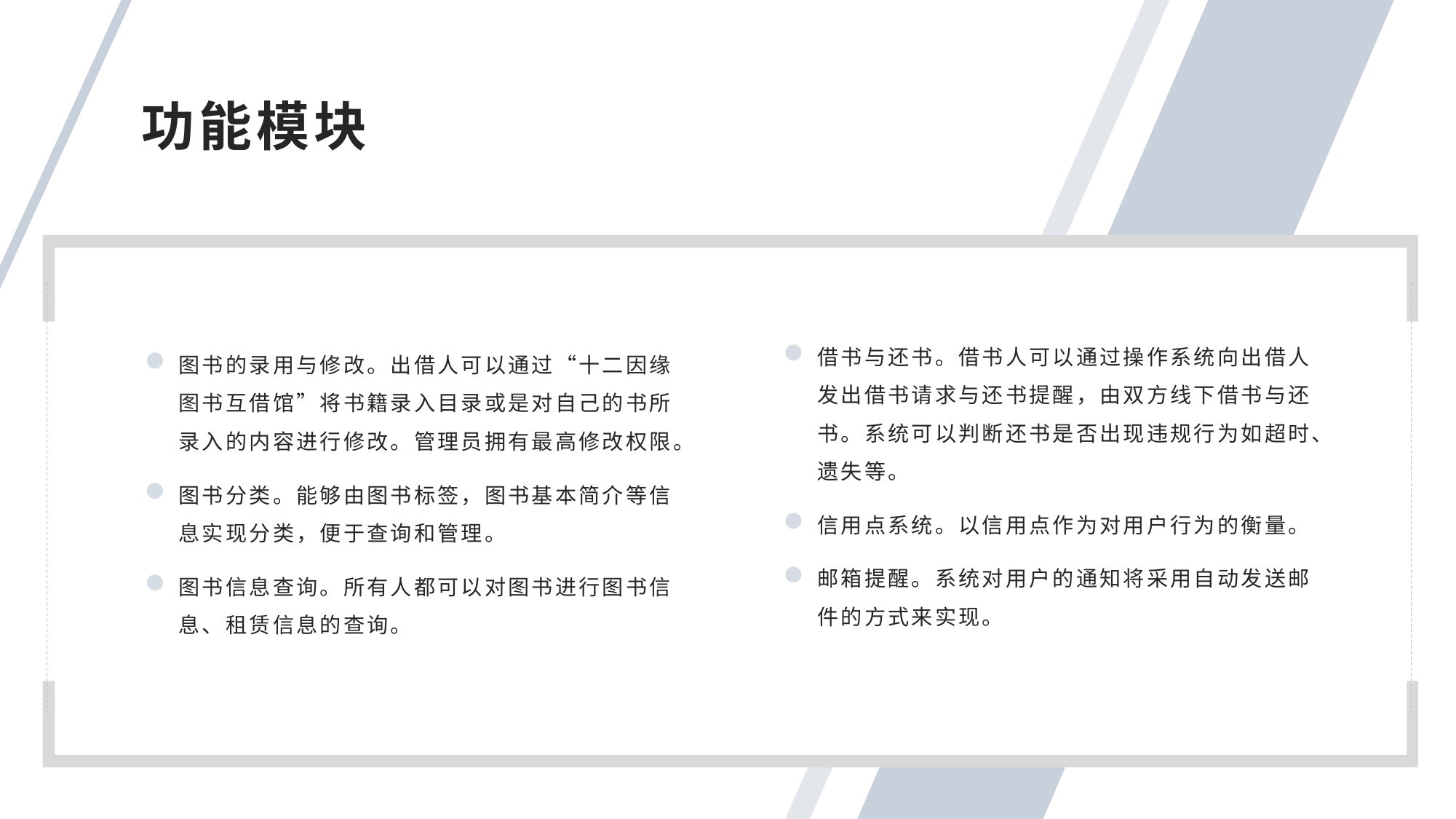

功能模块

借书与还书。借书人可以通过操作系统向出借人发出借书请求与还书提醒，由双方线下借书与还书。系统可以判断还书是否出现违规行为如超时、遗失等。
信用点系统。以信用点作为对用户行为的衡量。
邮箱提醒。系统对用户的通知将采用自动发送邮件的方式来实现。
图书的录用与修改。出借人可以通过“十二因缘图书互借馆”将书籍录入目录或是对自己的书所录入的内容进行修改。管理员拥有最高修改权限。
图书分类。能够由图书标签，图书基本简介等信息实现分类，便于查询和管理。
图书信息查询。所有人都可以对图书进行图书信息、租赁信息的查询。